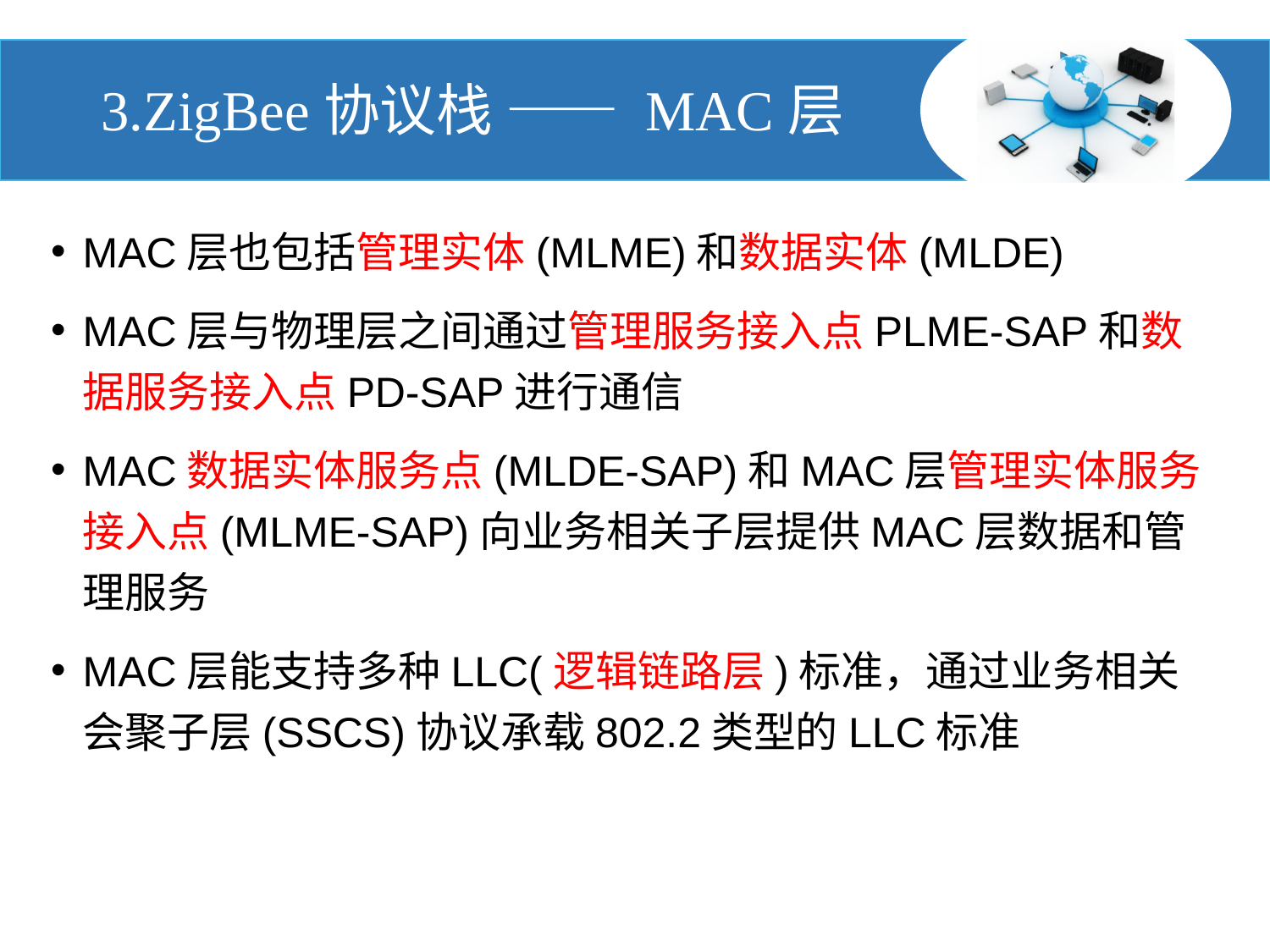

# 3.ZigBee协议栈 —— MAC层
MAC层也包括管理实体(MLME)和数据实体(MLDE)
MAC层与物理层之间通过管理服务接入点PLME-SAP和数据服务接入点PD-SAP进行通信
MAC数据实体服务点(MLDE-SAP)和MAC层管理实体服务接入点(MLME-SAP)向业务相关子层提供MAC层数据和管理服务
MAC层能支持多种LLC(逻辑链路层)标准，通过业务相关会聚子层(SSCS)协议承载802.2类型的LLC标准